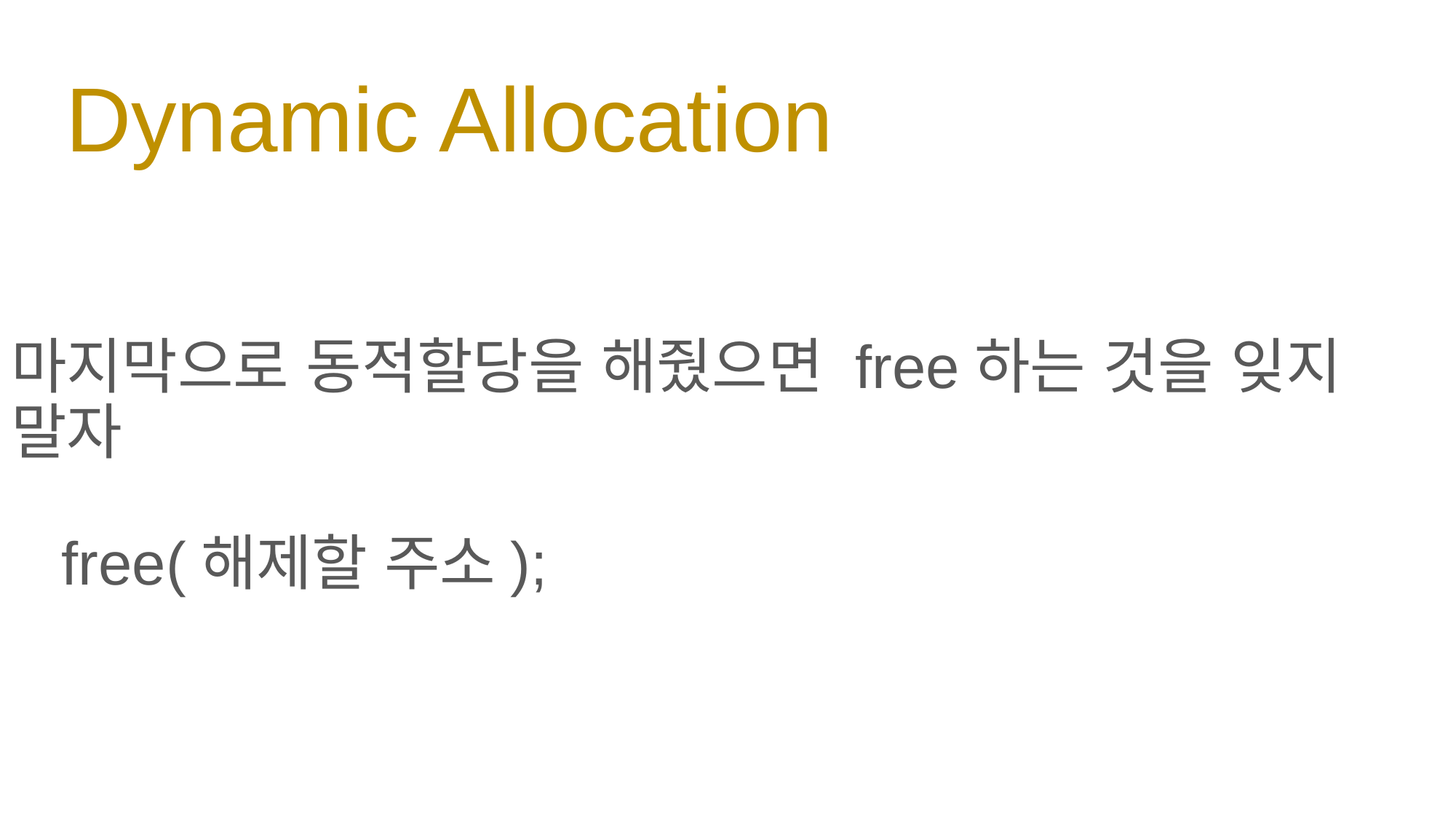

# Dynamic Allocation
마지막으로 동적할당을 해줬으면 free하는 것을 잊지 말자

   free(해제할 주소);